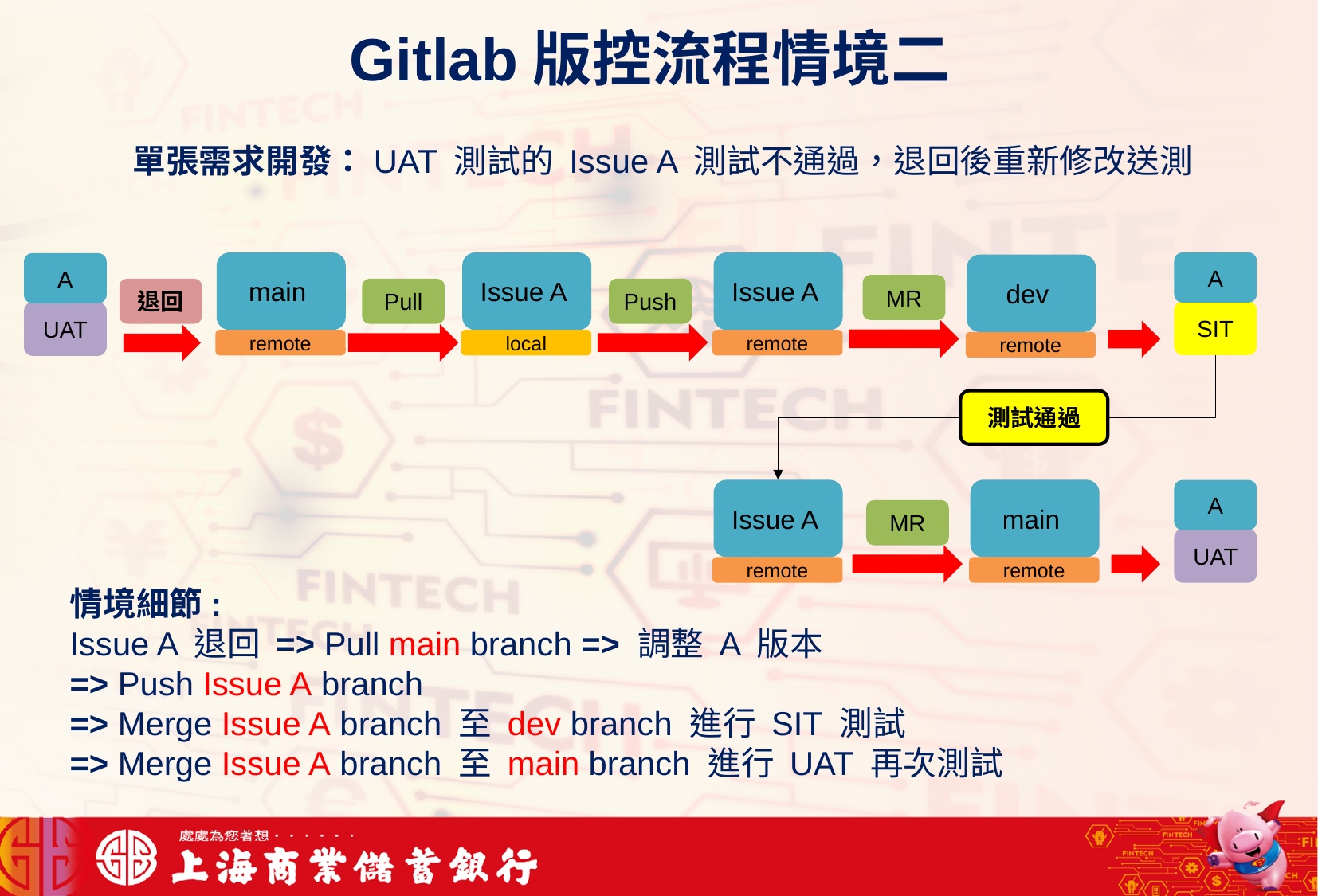

# Gitlab版控流程情境二
單張需求開發：UAT 測試的 Issue A 測試不通過，退回後重新修改送測
main
Issue A
Issue A
A
A
dev
MR
退回
Pull
Push
SIT
UAT

remote
local
remote
remote
測試通過
Issue A
main
A
MR
UAT

remote
remote

情境細節:
Issue A 退回 => Pull main branch => 調整 A 版本
=> Push Issue A branch
=> Merge Issue A branch 至 dev branch 進行 SIT 測試
=> Merge Issue A branch 至 main branch 進行 UAT 再次測試